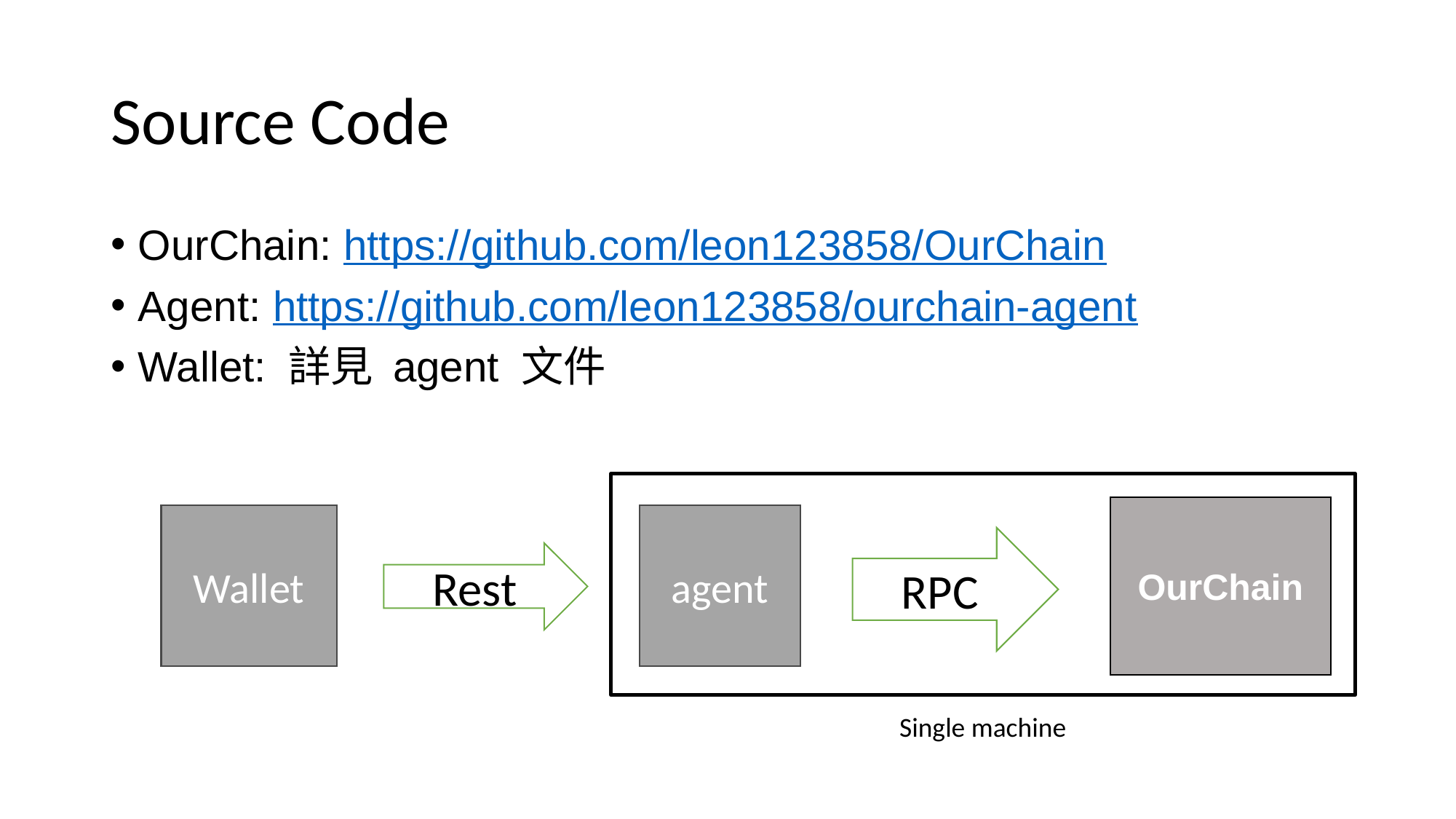

# Source Code
OurChain: https://github.com/leon123858/OurChain
Agent: https://github.com/leon123858/ourchain-agent
Wallet: 詳見 agent 文件

OurChain
agent
Wallet
RPC
Rest
Single machine